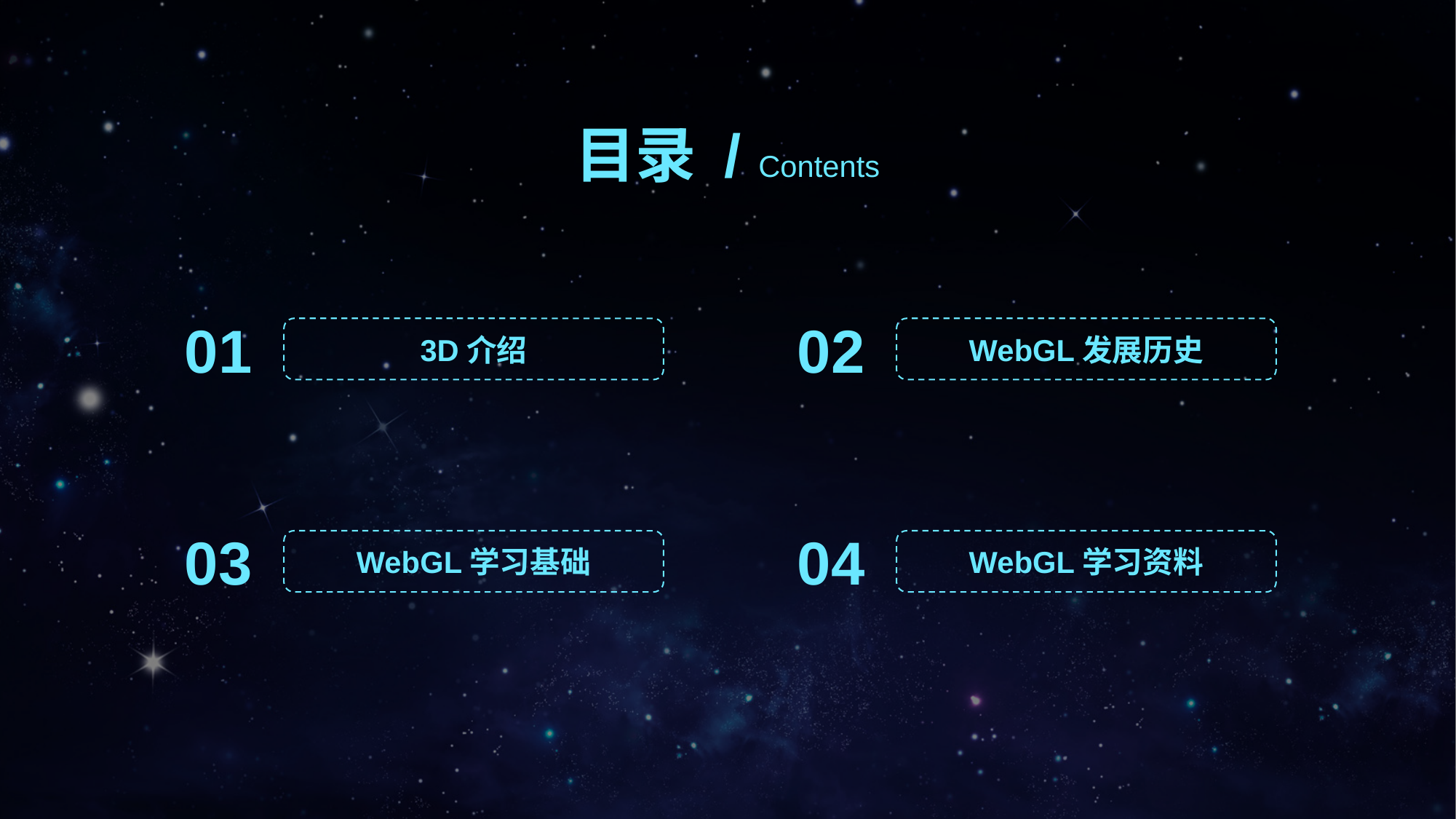

目录 / Contents
01
02
3D介绍
WebGL发展历史
03
04
WebGL学习基础
WebGL学习资料